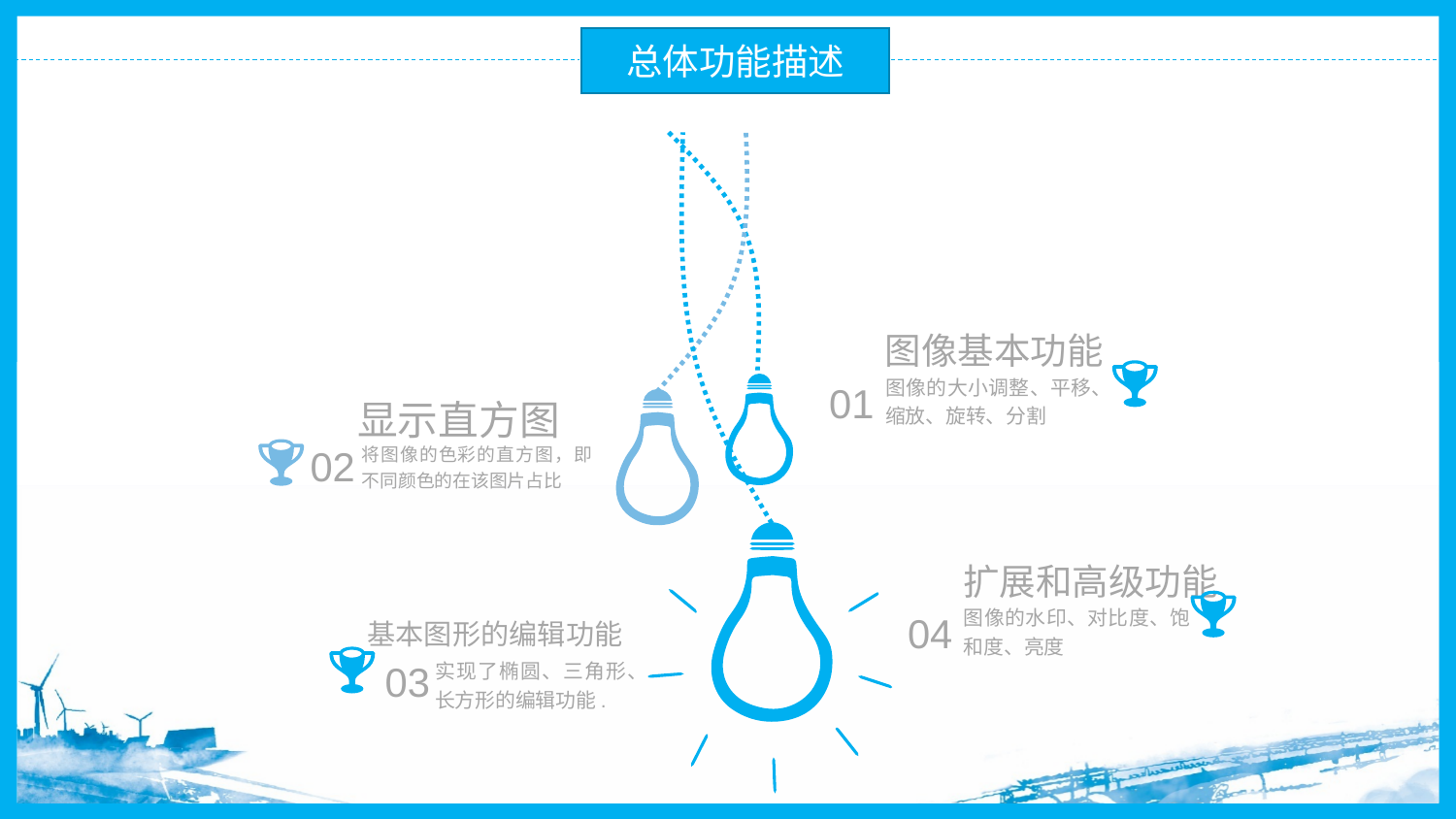

总体功能描述

图像基本功能

01
图像的大小调整、平移、缩放、旋转、分割

显示直方图

02

将图像的色彩的直方图，即不同颜色的在该图片占比

扩展和高级功能

04
图像的水印、对比度、饱和度、亮度
基本图形的编辑功能
03

实现了椭圆、三角形、长方形的编辑功能.